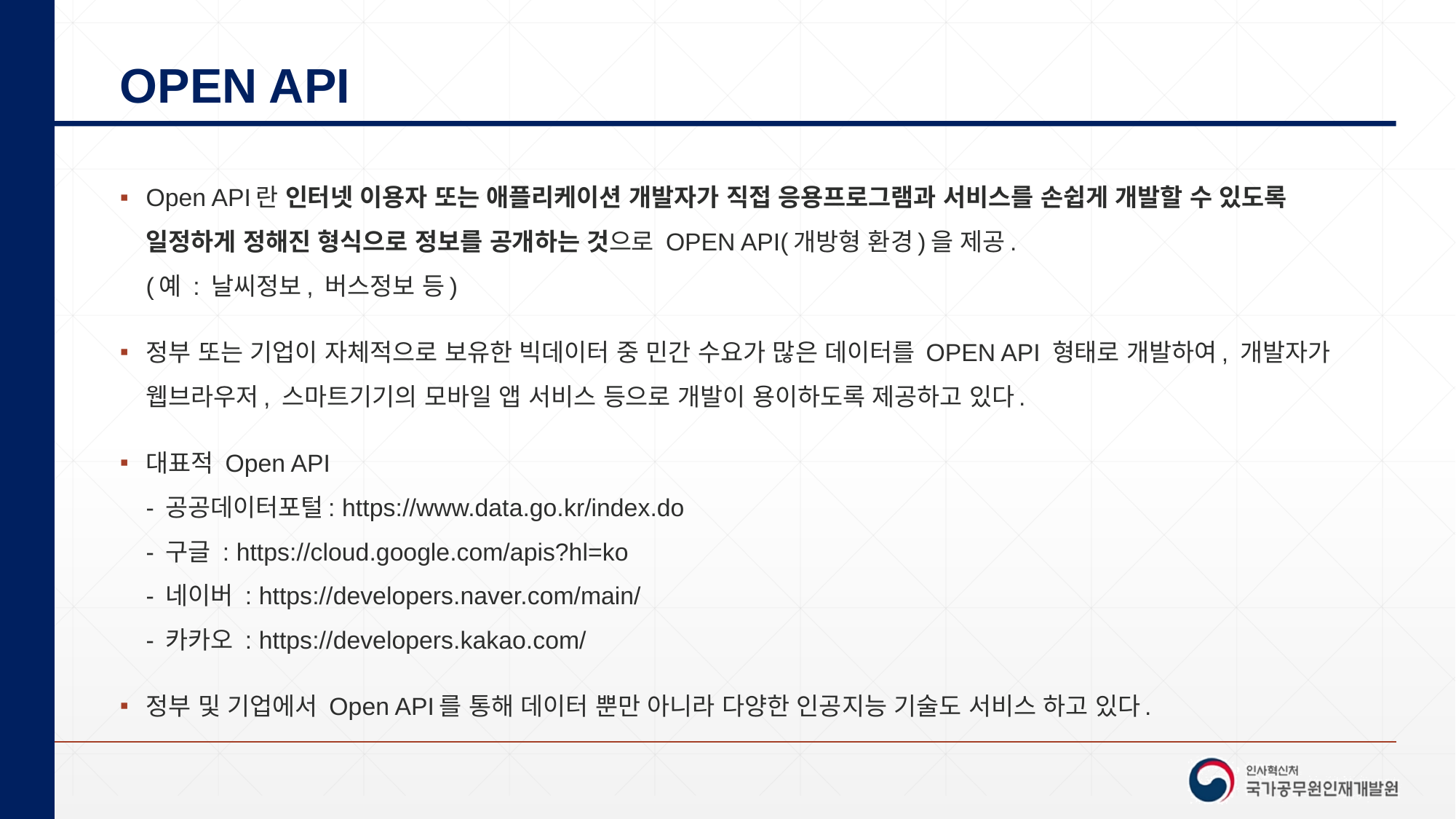

# OPEN API
Open API란 인터넷 이용자 또는 애플리케이션 개발자가 직접 응용프로그램과 서비스를 손쉽게 개발할 수 있도록 일정하게 정해진 형식으로 정보를 공개하는 것으로 OPEN API(개방형 환경)을 제공.
(예 : 날씨정보, 버스정보 등)
정부 또는 기업이 자체적으로 보유한 빅데이터 중 민간 수요가 많은 데이터를 OPEN API 형태로 개발하여, 개발자가 웹브라우저, 스마트기기의 모바일 앱 서비스 등으로 개발이 용이하도록 제공하고 있다.
대표적 Open API
- 공공데이터포털: https://www.data.go.kr/index.do
- 구글 : https://cloud.google.com/apis?hl=ko
- 네이버 : https://developers.naver.com/main/
- 카카오 : https://developers.kakao.com/
정부 및 기업에서 Open API를 통해 데이터 뿐만 아니라 다양한 인공지능 기술도 서비스 하고 있다.